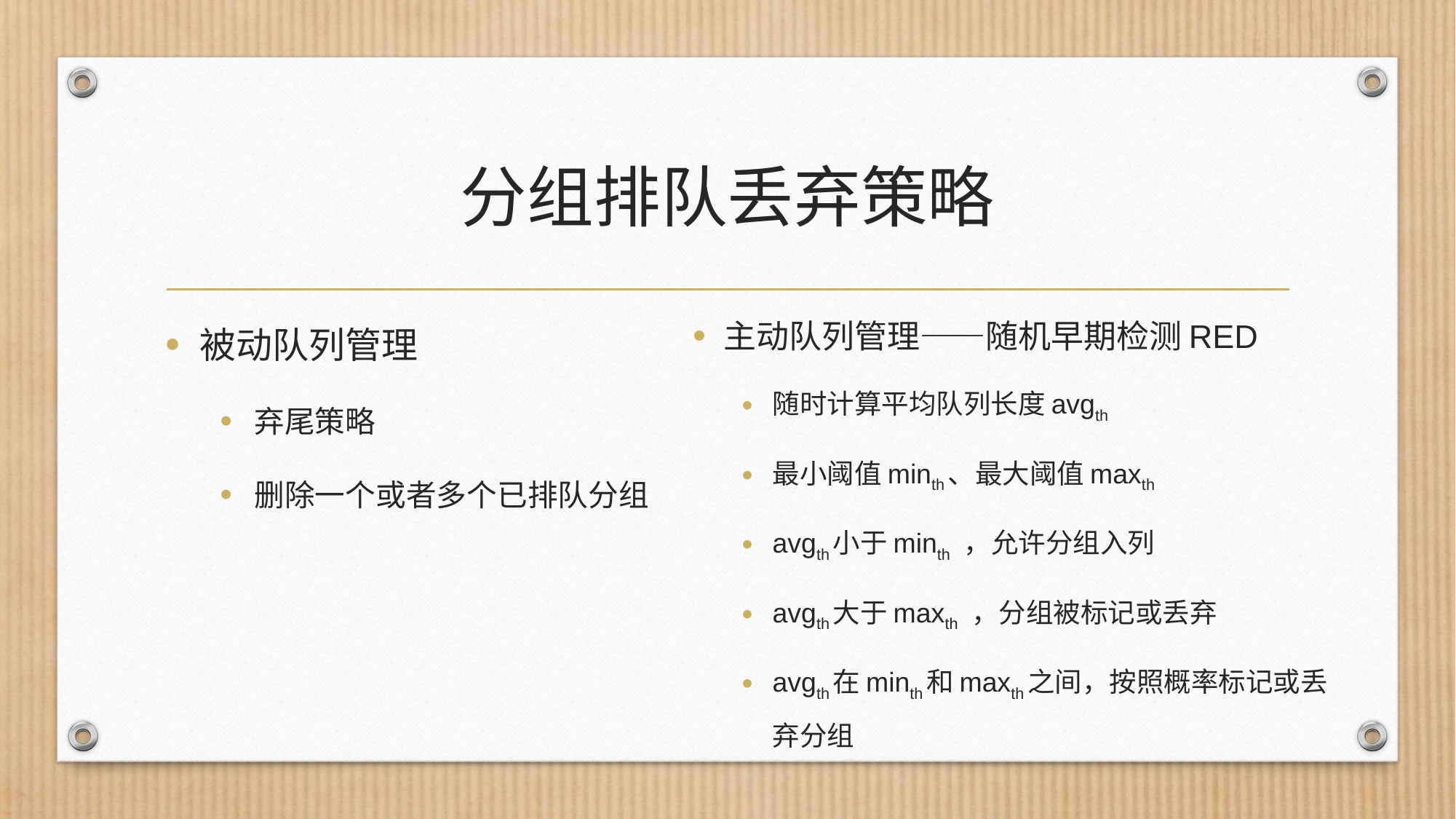

# 分组排队丢弃策略
被动队列管理
弃尾策略
删除一个或者多个已排队分组

主动队列管理——随机早期检测RED
随时计算平均队列长度avgth
最小阈值minth、最大阈值maxth
avgth小于minth ，允许分组入列
avgth大于maxth ，分组被标记或丢弃
avgth在minth和maxth之间，按照概率标记或丢弃分组